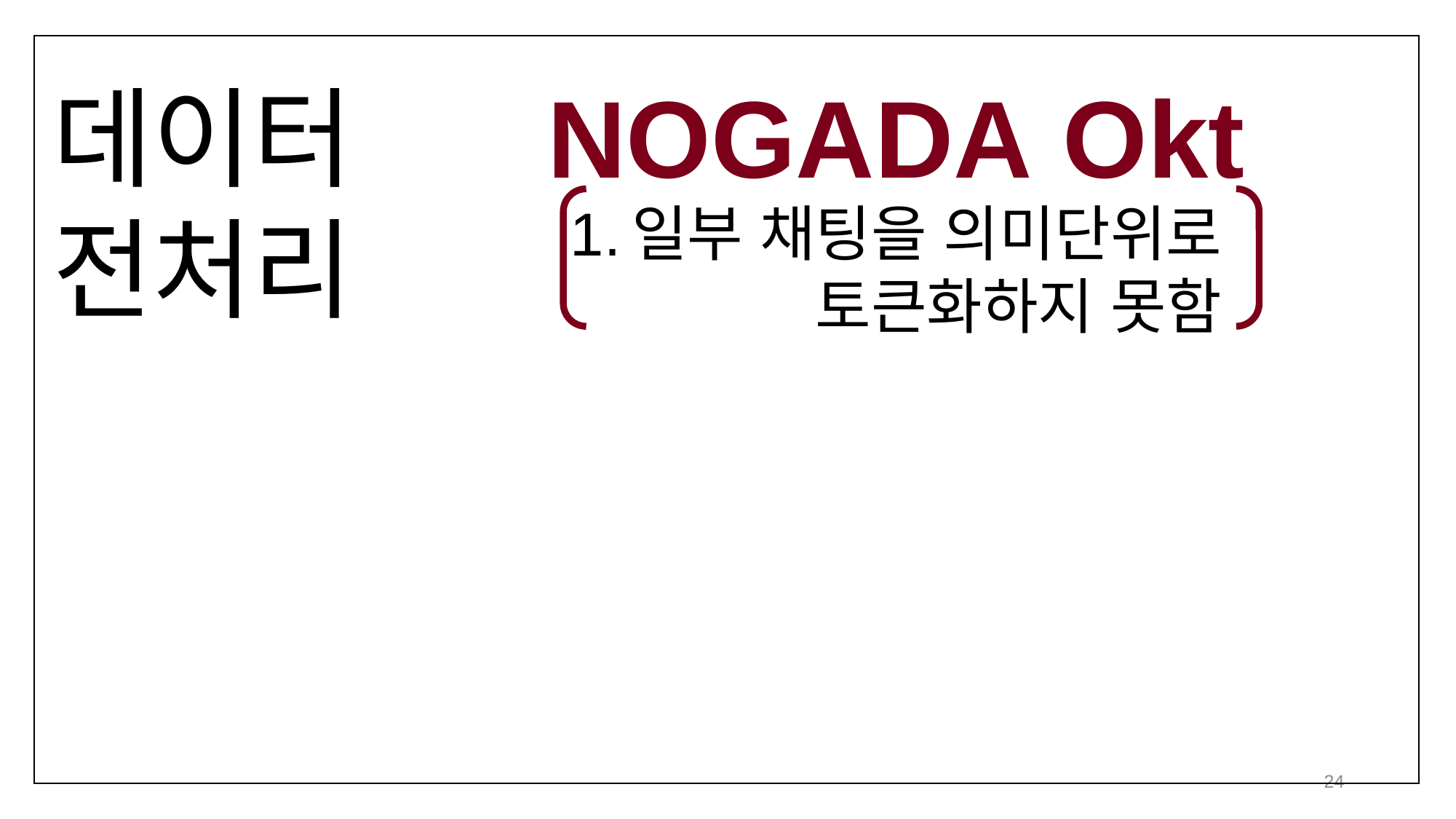

NOGADA Okt
데이터
전처리

일부 채팅을 의미단위로
토큰화하지 못함
24